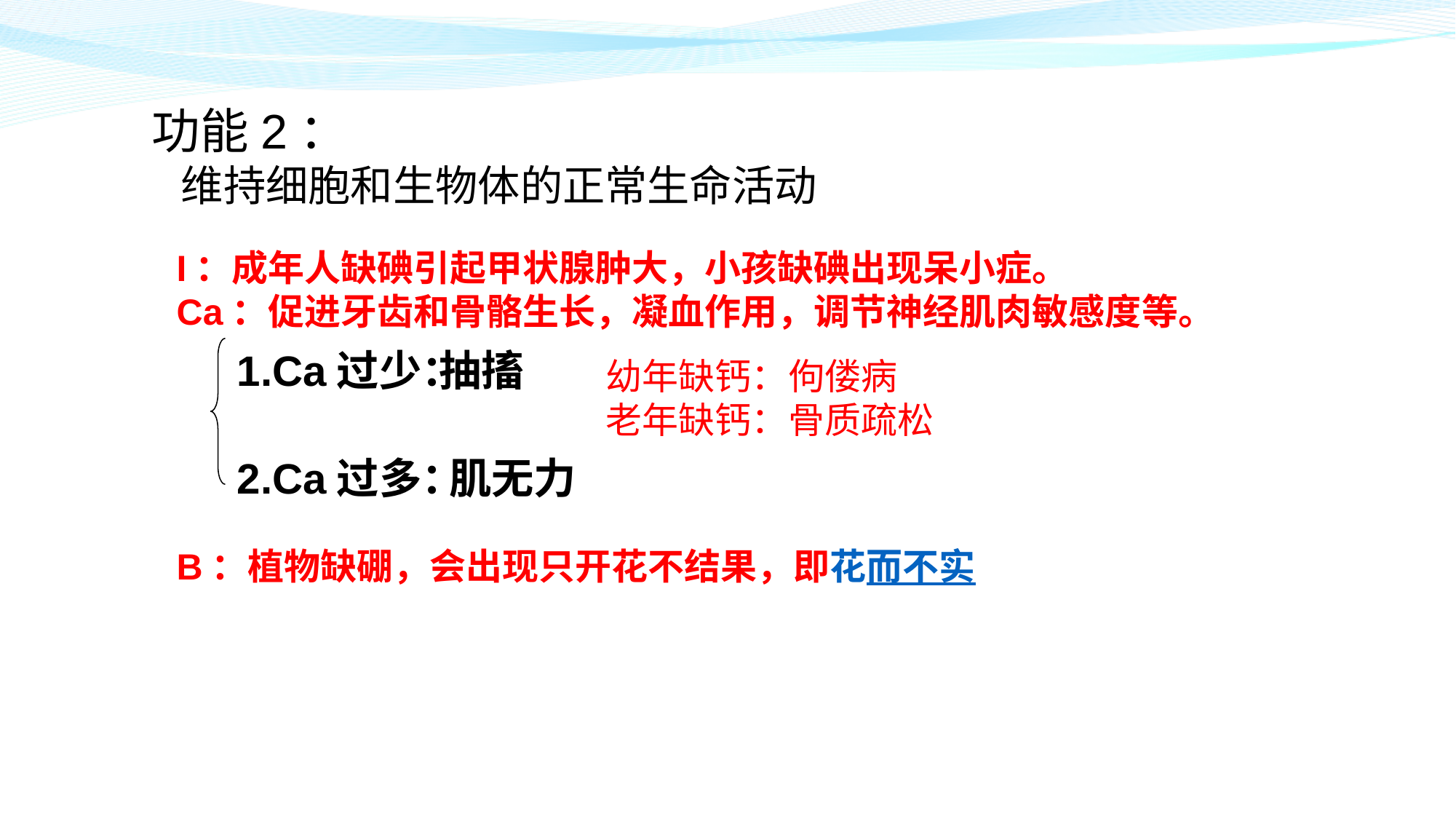

功能2：
  维持细胞和生物体的正常生命活动
I：成年人缺碘引起甲状腺肿大，小孩缺碘出现呆小症。
Ca：促进牙齿和骨骼生长，凝血作用，调节神经肌肉敏感度等。
1.Ca过少：
抽搐

幼年缺钙：佝偻病
老年缺钙：骨质疏松
肌无力
2.Ca过多：
B：植物缺硼，会出现只开花不结果，即花而不实